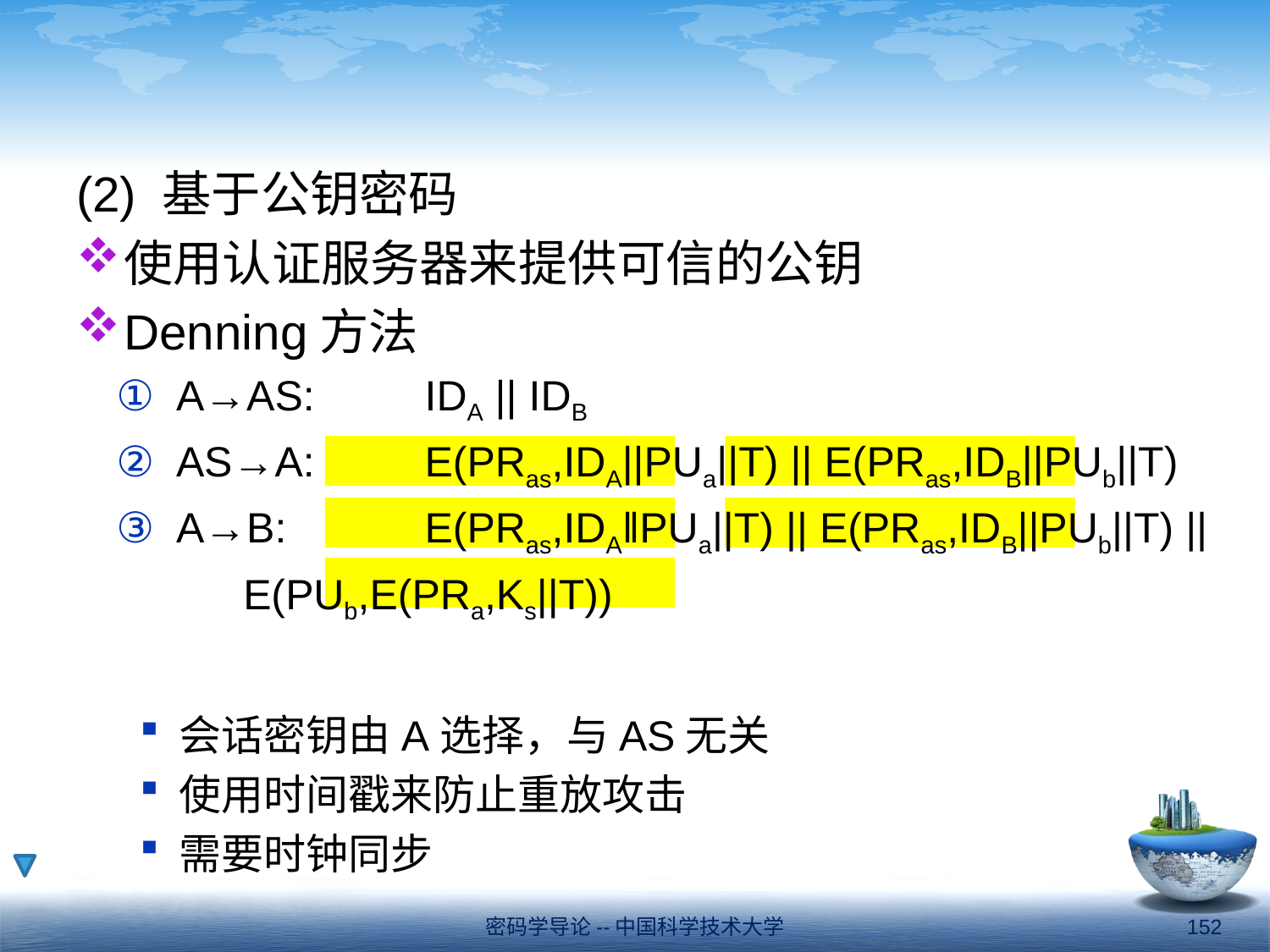

#
(2) 基于公钥密码
使用认证服务器来提供可信的公钥
Denning方法
A→AS:	IDA || IDB
AS→A:	E(PRas,IDA||PUa||T) || E(PRas,IDB||PUb||T)
A→B:	E(PRas,IDA‖PUa||T) || E(PRas,IDB||PUb||T) ||
	E(PUb,E(PRa,Ks||T))

会话密钥由A选择，与AS无关
使用时间戳来防止重放攻击
需要时钟同步

密码学导论--中国科学技术大学
152